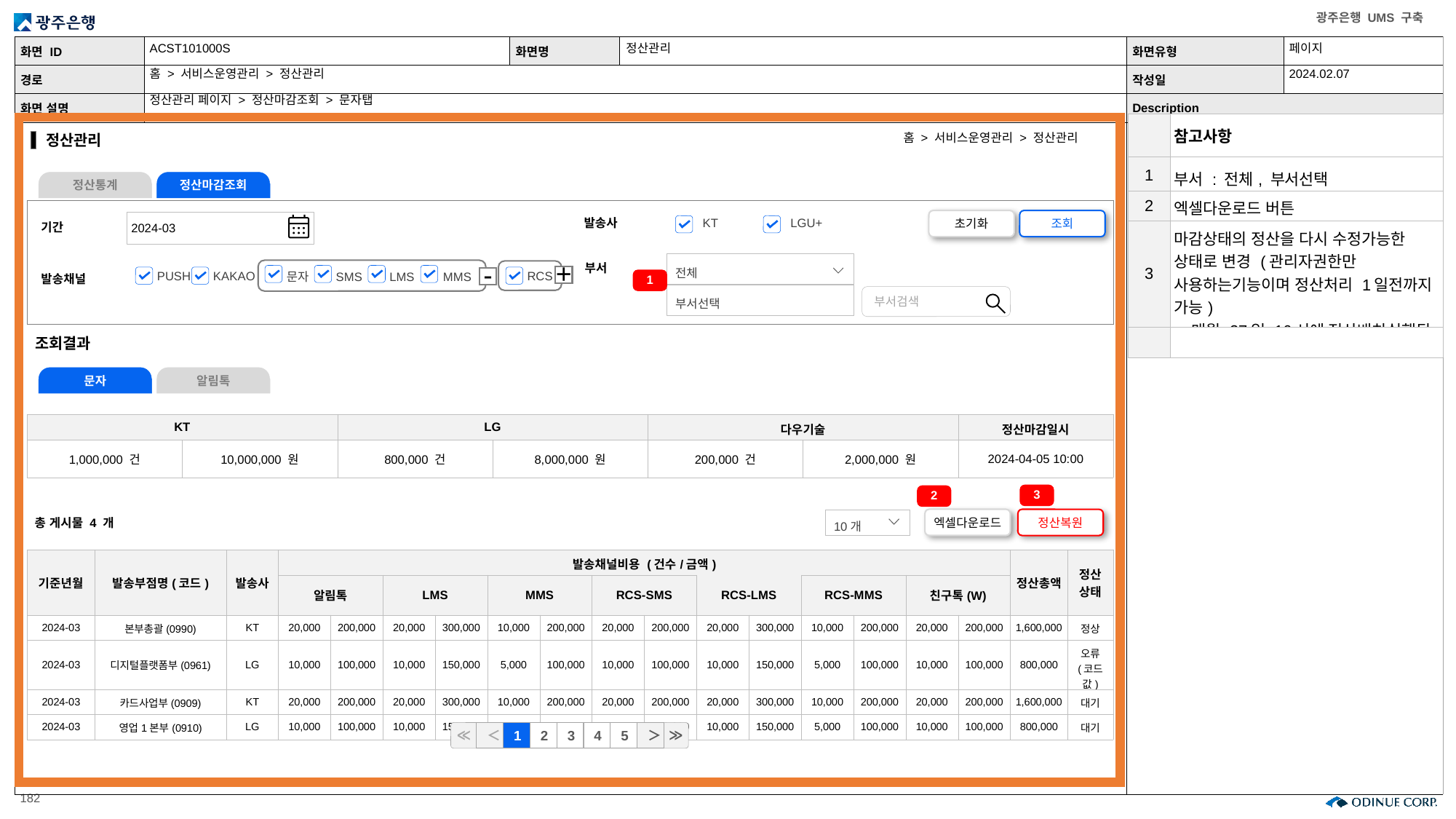

ACST101000S
정산관리
페이지
2024.02.07
홈 > 서비스운영관리 > 정산관리
정산관리 페이지 > 정산마감조회 > 문자탭
|  | 참고사항 |
| --- | --- |
| 1 | 부서 : 전체, 부서선택 |
| 2 | 엑셀다운로드 버튼 |
| 3 | 마감상태의 정산을 다시 수정가능한 상태로 변경 (관리자권한만 사용하는기능이며 정산처리 1일전까지 가능) - 매월 27일 16시에 정산배치실행됨 |
|  |  |
홈 > 서비스운영관리 > 정산관리
정산관리

정산통계
정산마감조회

초기화
조회
2024-03

KT

LGU+

발송사
기간
전체

부서선택
부서검색

문자
SMS
LMS
MMS

-

RCS
+

PUSH
KAKAO

부서
1
발송채널
조회결과
문자
알림톡
| KT |  | LG |  | 다우기술 |  | 정산마감일시 |
| --- | --- | --- | --- | --- | --- | --- |
| 1,000,000 건 | 10,000,000 원 | 800,000 건 | 8,000,000 원 | 200,000 건 | 2,000,000 원 | 2024-04-05 10:00 |
3
2
엑셀다운로드
정산복원
10개

총 게시물 4 개
| 기준년월 | 발송부점명(코드) | 발송사 | 발송채널비용 (건수/금액) |  |  |  |  |  |  |  |  |  |  |  |  |  | 정산총액 | 정산 상태 |
| --- | --- | --- | --- | --- | --- | --- | --- | --- | --- | --- | --- | --- | --- | --- | --- | --- | --- | --- |
|  |  |  | 알림톡 |  | LMS |  | MMS |  | RCS-SMS |  | RCS-LMS |  | RCS-MMS |  | 친구톡(W) |  |  |  |
| 2024-03 | 본부총괄(0990) | KT | 20,000 | 200,000 | 20,000 | 300,000 | 10,000 | 200,000 | 20,000 | 200,000 | 20,000 | 300,000 | 10,000 | 200,000 | 20,000 | 200,000 | 1,600,000 | 정상 |
| 2024-03 | 디지털플랫폼부(0961) | LG | 10,000 | 100,000 | 10,000 | 150,000 | 5,000 | 100,000 | 10,000 | 100,000 | 10,000 | 150,000 | 5,000 | 100,000 | 10,000 | 100,000 | 800,000 | 오류 (코드값) |
| 2024-03 | 카드사업부(0909) | KT | 20,000 | 200,000 | 20,000 | 300,000 | 10,000 | 200,000 | 20,000 | 200,000 | 20,000 | 300,000 | 10,000 | 200,000 | 20,000 | 200,000 | 1,600,000 | 대기 |
| 2024-03 | 영업1본부(0910) | LG | 10,000 | 100,000 | 10,000 | 150,000 | 5,000 | 100,000 | 10,000 | 100,000 | 10,000 | 150,000 | 5,000 | 100,000 | 10,000 | 100,000 | 800,000 | 대기 |
≪
≫

＜
1
2
3
4
5
＞